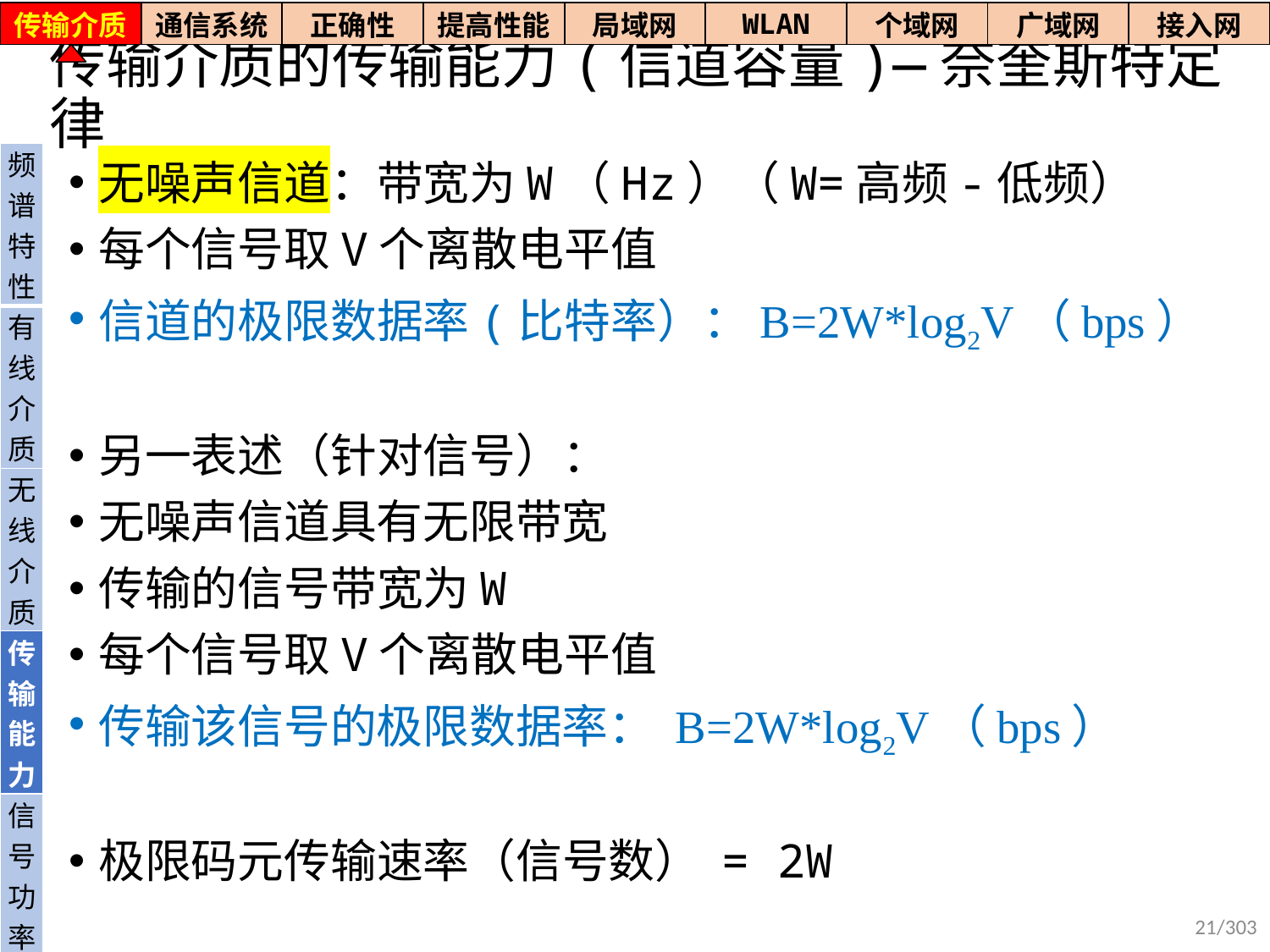

| 传输介质 | 通信系统 | 正确性 | 提高性能 | 局域网 | WLAN | 个域网 | 广域网 | 接入网 |
| --- | --- | --- | --- | --- | --- | --- | --- | --- |

# 传输介质的传输能力(信道容量)—奈奎斯特定律
| 频谱特性 |
| --- |
| 有线介质 |
| 无线介质 |
| 传输能力 |
| 信号功率 |
无噪声信道：带宽为W（Hz）（W=高频-低频）
每个信号取V个离散电平值
信道的极限数据率(比特率）：B=2W*log2V（bps）

另一表述（针对信号）：
无噪声信道具有无限带宽
传输的信号带宽为W
每个信号取V个离散电平值
传输该信号的极限数据率： B=2W*log2V（bps）

极限码元传输速率（信号数） = 2W

21/303